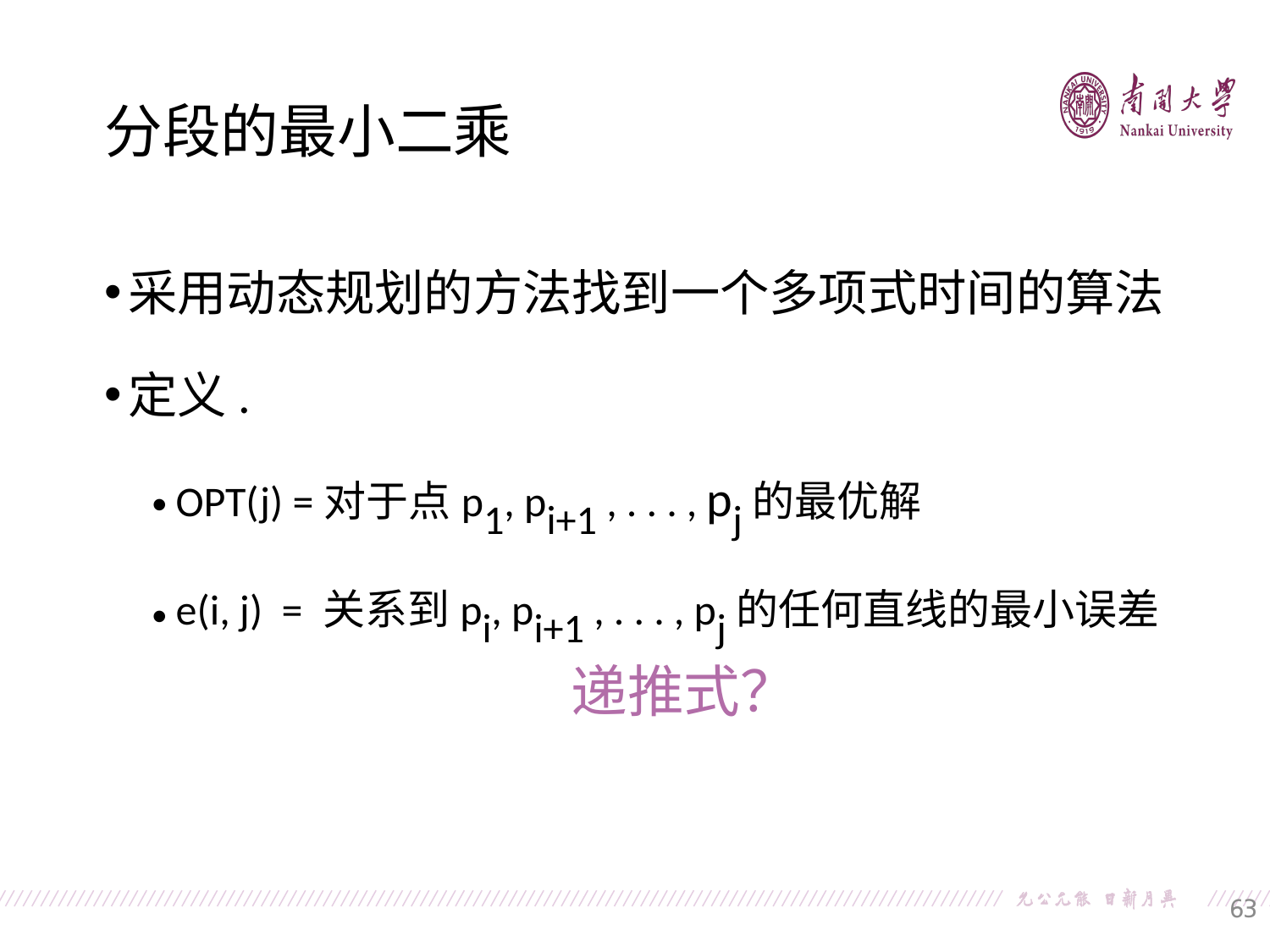

分段的最小二乘
采用动态规划的方法找到一个多项式时间的算法
定义.
OPT(j) =对于点p1, pi+1 , . . . , pj的最优解
e(i, j)  = 关系到pi, pi+1 , . . . , pj的任何直线的最小误差
递推式？
63